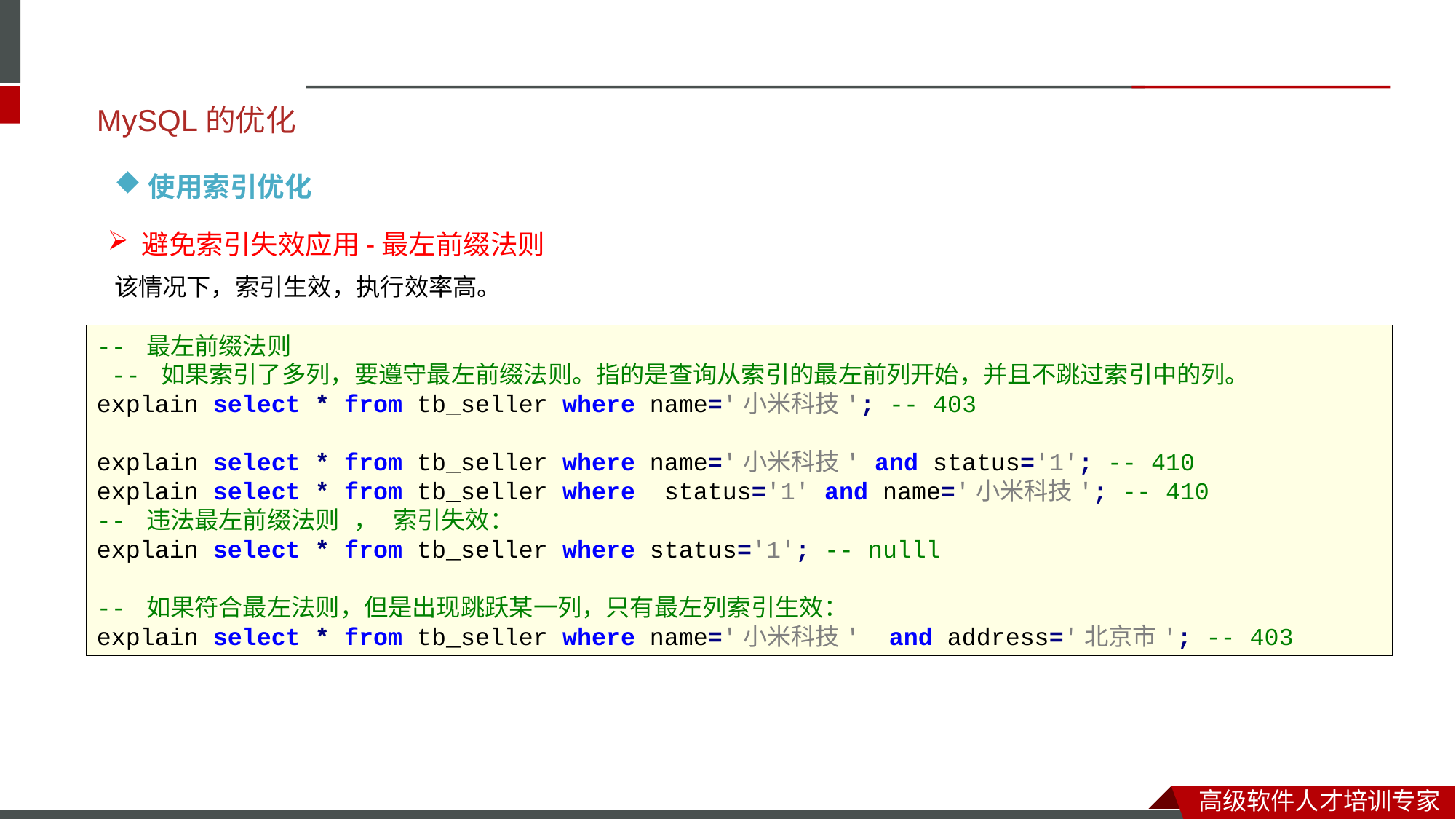

MySQL的优化
使用索引优化
避免索引失效应用-最左前缀法则
该情况下，索引生效，执行效率高。
-- 最左前缀法则
 -- 如果索引了多列，要遵守最左前缀法则。指的是查询从索引的最左前列开始，并且不跳过索引中的列。
explain select * from tb_seller where name='小米科技'; -- 403

explain select * from tb_seller where name='小米科技' and status='1'; -- 410
explain select * from tb_seller where  status='1' and name='小米科技'; -- 410
-- 违法最左前缀法则 ， 索引失效：
explain select * from tb_seller where status='1'; -- nulll

-- 如果符合最左法则，但是出现跳跃某一列，只有最左列索引生效：
explain select * from tb_seller where name='小米科技'  and address='北京市'; -- 403